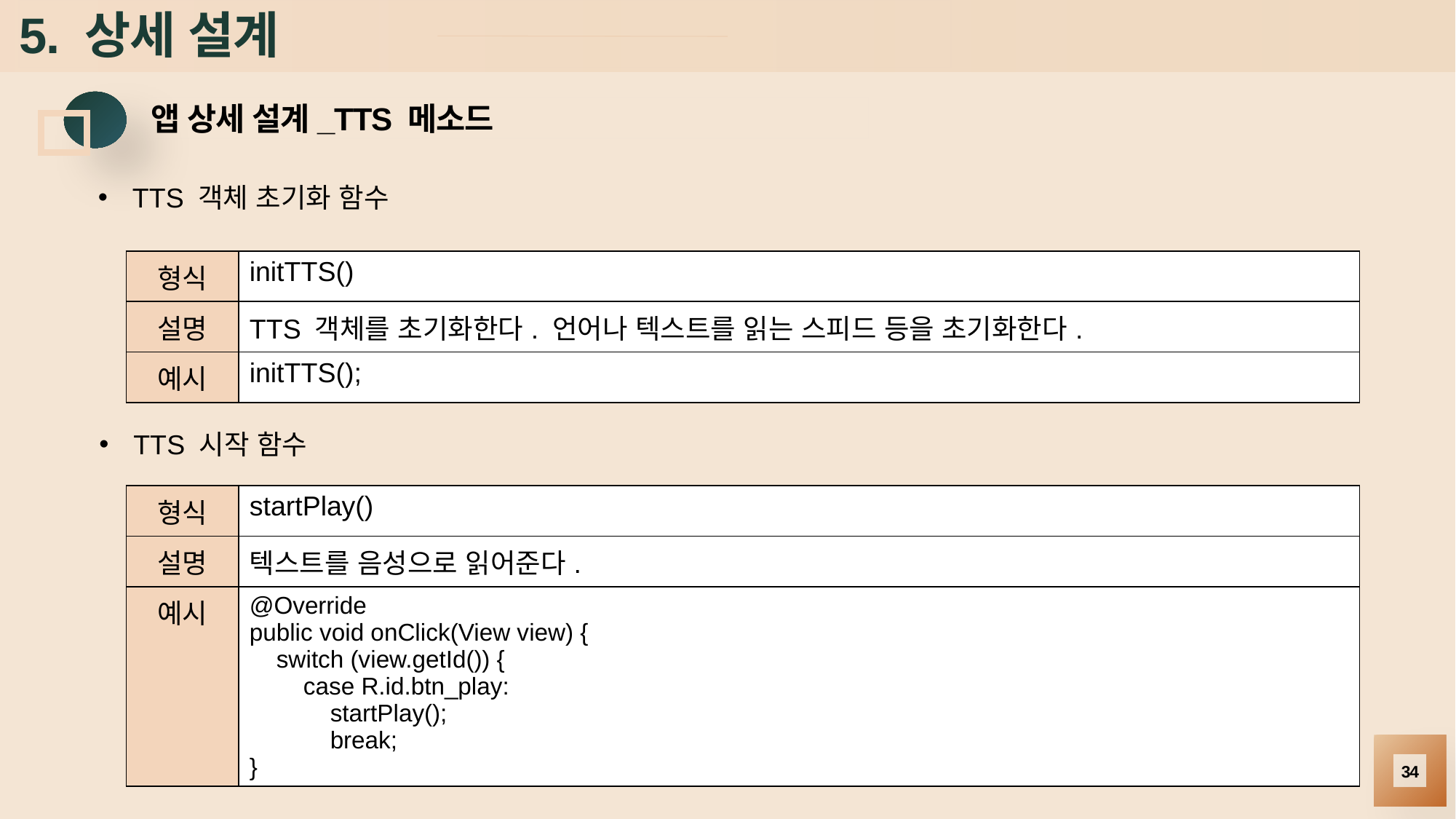

# 5. 상세 설계

앱 상세 설계_TTS 메소드

TTS 객체 초기화 함수
| 형식 | initTTS() |
| --- | --- |
| 설명 | TTS 객체를 초기화한다. 언어나 텍스트를 읽는 스피드 등을 초기화한다. |
| 예시 | initTTS(); |
TTS 시작 함수
| 형식 | startPlay() |
| --- | --- |
| 설명 | 텍스트를 음성으로 읽어준다. |
| 예시 | @Override public void onClick(View view) { switch (view.getId()) { case R.id.btn\_play: startPlay(); break; } |
34